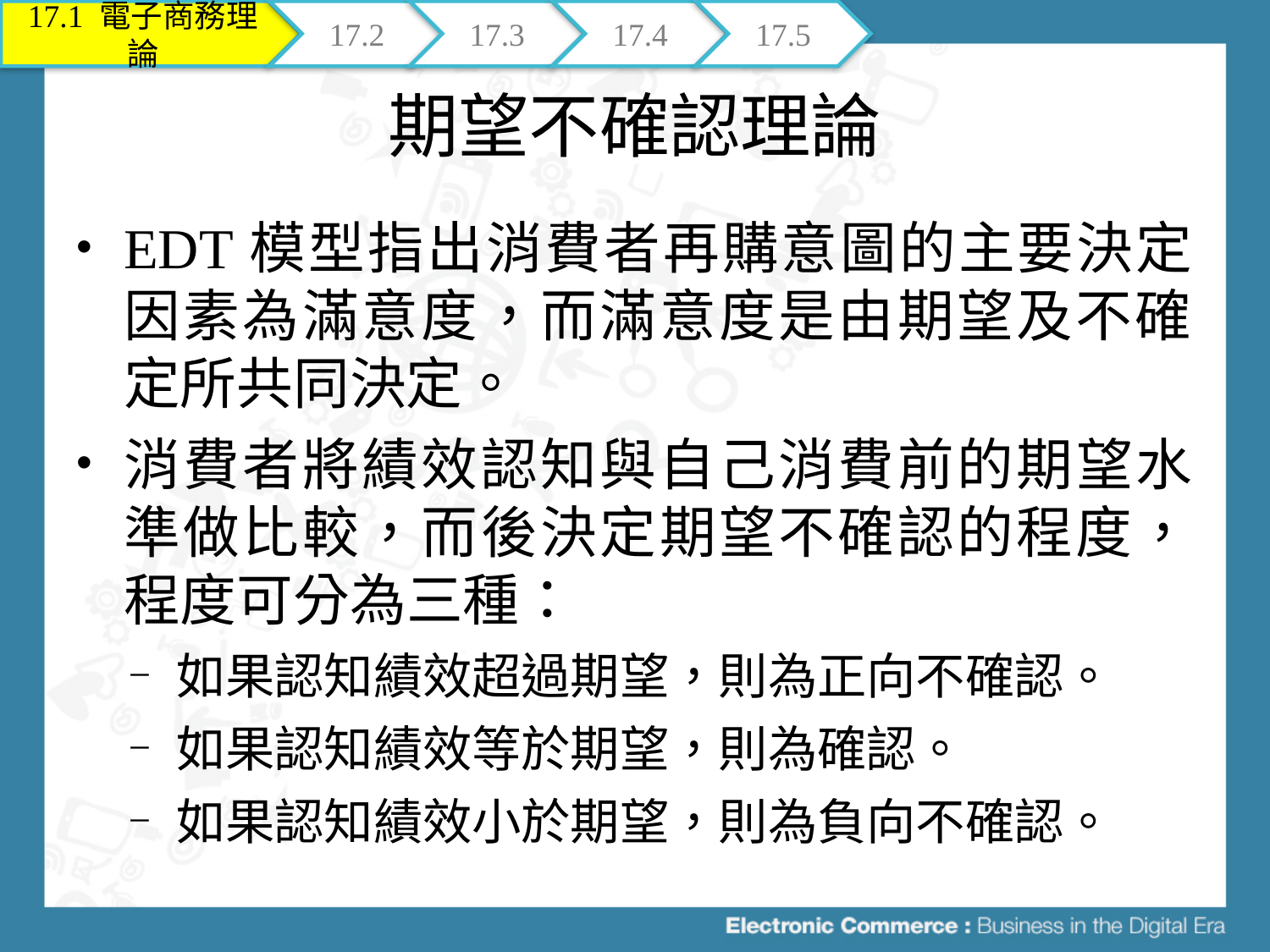

17.1 電子商務理論
17.2
17.3
17.4
17.5
# 期望不確認理論
EDT模型指出消費者再購意圖的主要決定因素為滿意度，而滿意度是由期望及不確定所共同決定。
消費者將績效認知與自己消費前的期望水準做比較，而後決定期望不確認的程度，程度可分為三種：
如果認知績效超過期望，則為正向不確認。
如果認知績效等於期望，則為確認。
如果認知績效小於期望，則為負向不確認。